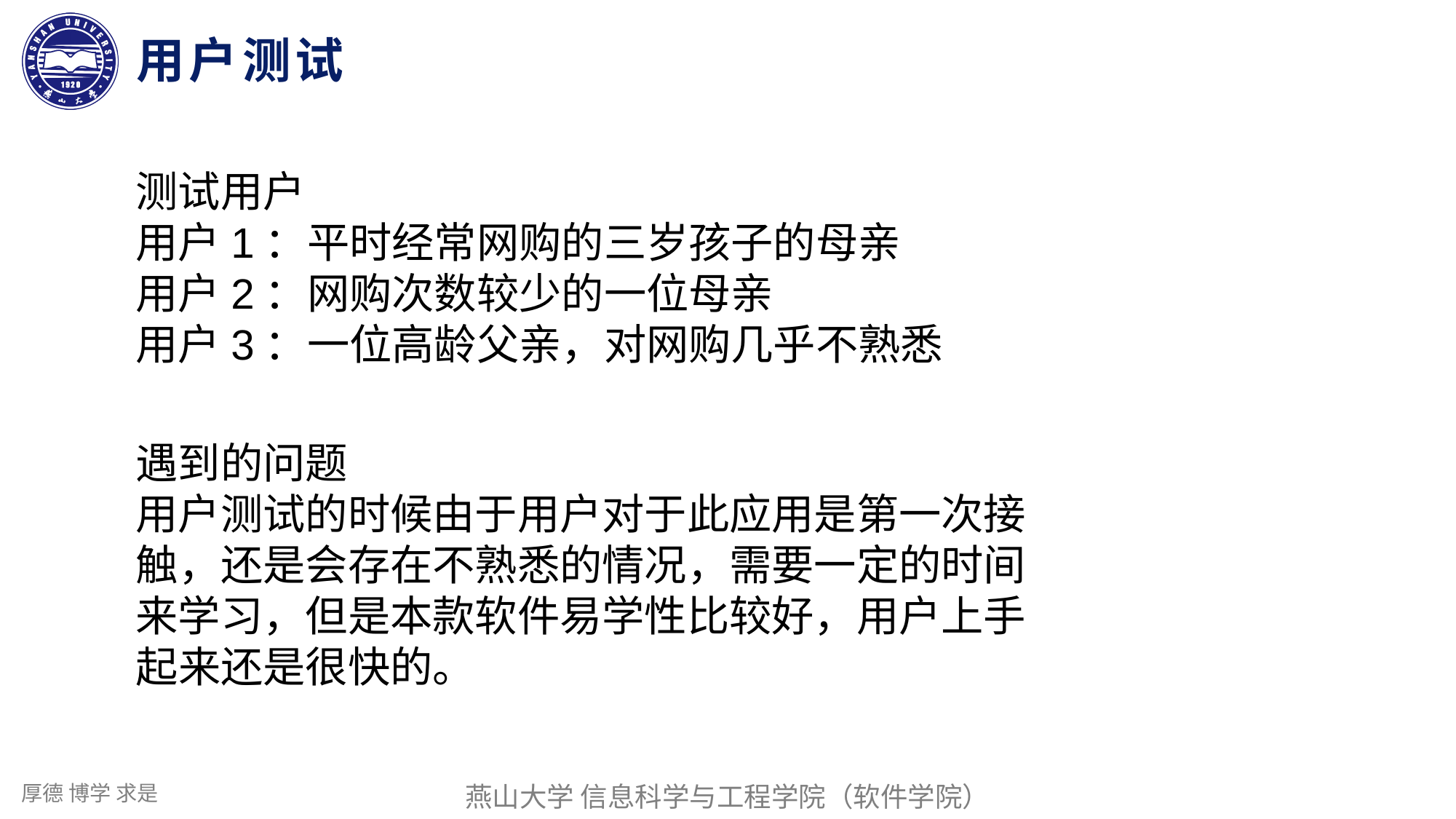

用户测试
测试用户
用户1：平时经常网购的三岁孩子的母亲
用户2：网购次数较少的一位母亲
用户3：一位高龄父亲，对网购几乎不熟悉
遇到的问题
用户测试的时候由于用户对于此应用是第一次接触，还是会存在不熟悉的情况，需要一定的时间来学习，但是本款软件易学性比较好，用户上手起来还是很快的。
22